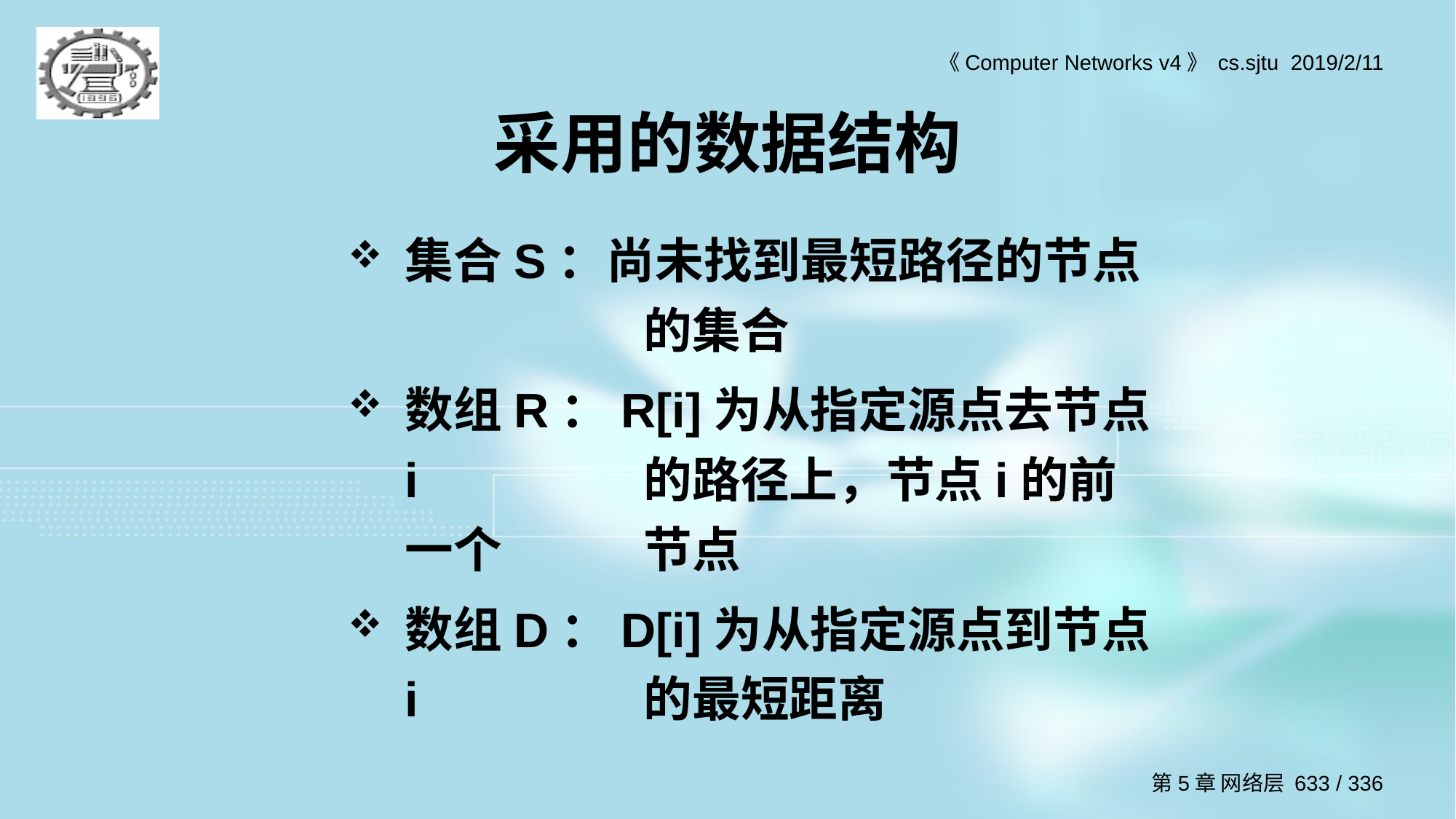

# 采用的数据结构
集合S：尚未找到最短路径的节点	的集合
数组R：R[i]为从指定源点去节点i	的路径上，节点i的前一个	节点
数组D：D[i]为从指定源点到节点i	的最短距离